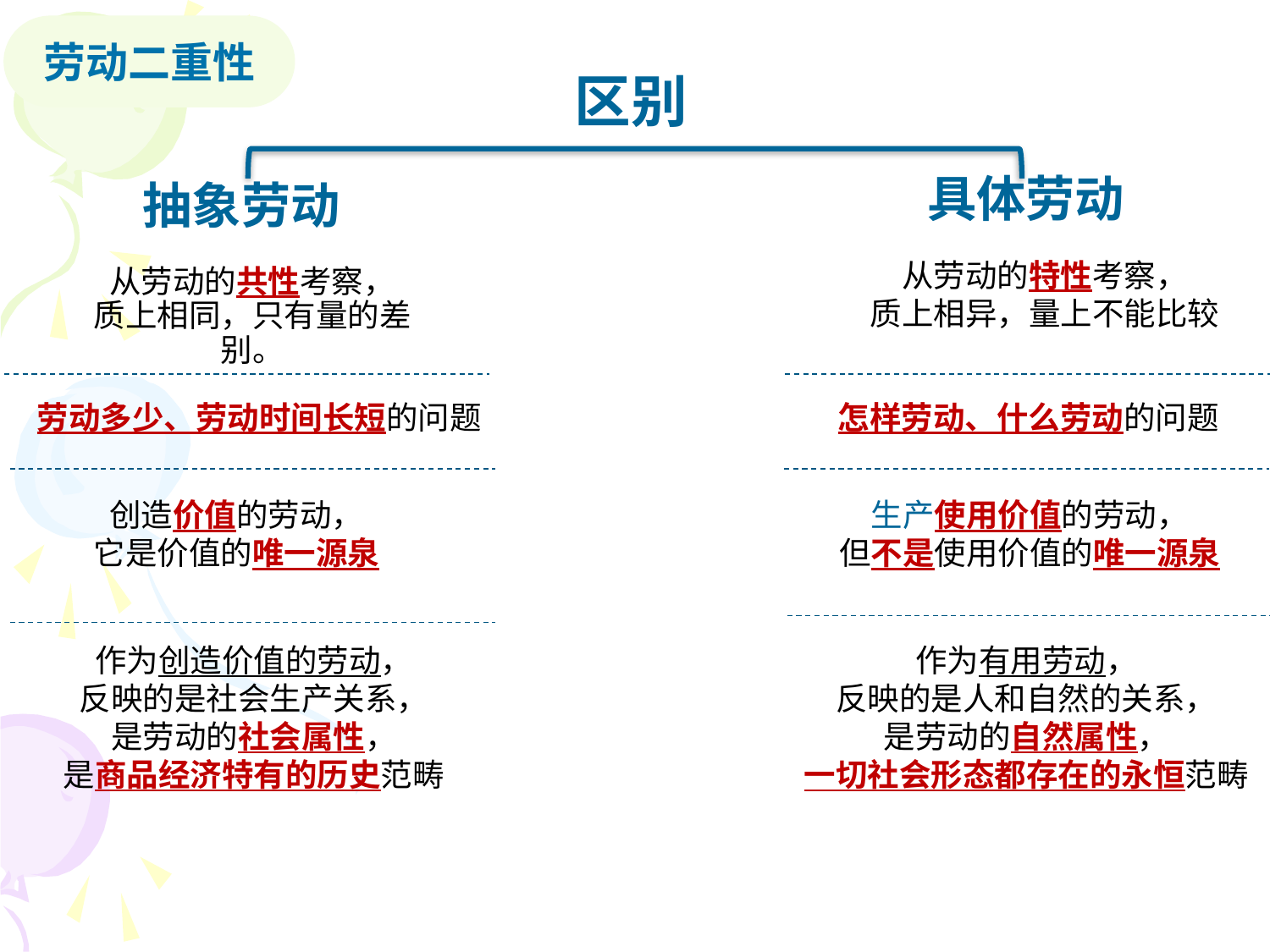

劳动二重性
区别
抽象劳动
具体劳动
从劳动的特性考察，
质上相异，量上不能比较
从劳动的共性考察，
质上相同，只有量的差别。
劳动多少、劳动时间长短的问题
怎样劳动、什么劳动的问题
创造价值的劳动，
它是价值的唯一源泉
生产使用价值的劳动，
但不是使用价值的唯一源泉
作为创造价值的劳动，
反映的是社会生产关系，
是劳动的社会属性，
是商品经济特有的历史范畴
作为有用劳动，
反映的是人和自然的关系，
是劳动的自然属性，
一切社会形态都存在的永恒范畴